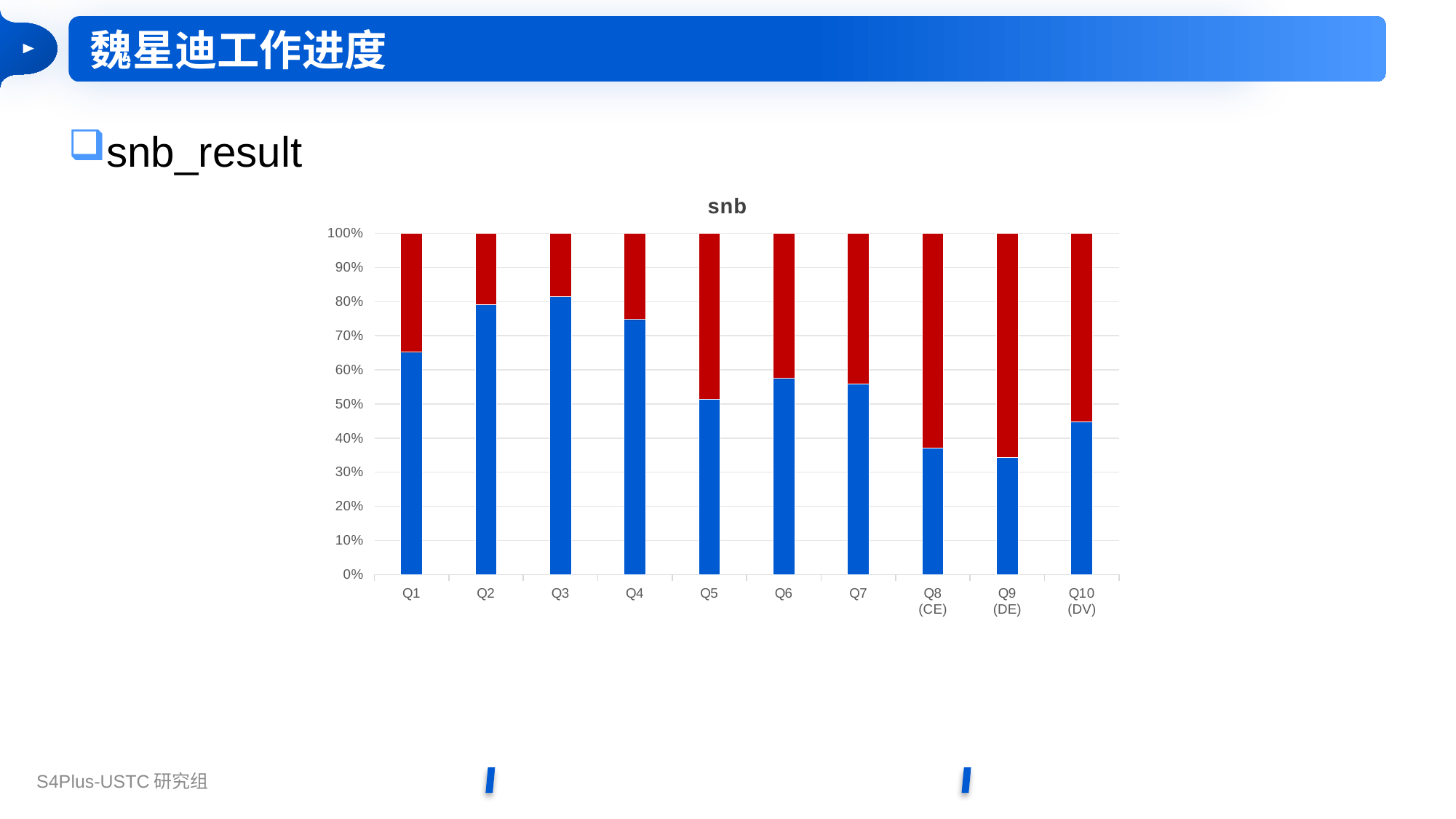

魏星迪工作进度
snb_result

### Chart: snb

| Category | 无优化查询时间 | 视图优化时间 | 优化后查询时间 |
|---|---|---|---|
| Q1 | 41.1642 | 0.0143430233001708 | 21.9554 |
| Q2 | 148.6396 | 0.0126943588256835 | 39.1032 |
| Q3 | 6.8932 | 0.0137128829956054 | 1.5636 |
| Q4 | 21.0974 | 0.0126245021820068 | 7.1132 |
| Q5 | 140.6364 | 0.00956273078918457 | 132.9128 |
| Q6 | 29.2848 | 0.01324462890625 | 21.6334 |
| Q7 | 70.9546 | 0.00907373428344726 | 55.9256 |
| Q8
(CE) | 0.0172642230987548 | 0.0 | 0.0293025970458984 |
| Q9
(DE) | 0.00715870857238769 | 0.0 | 0.0137033939361572 |
| Q10
(DV) | 0.0128208637237548 | 0.0 | 0.0158288478851318 |